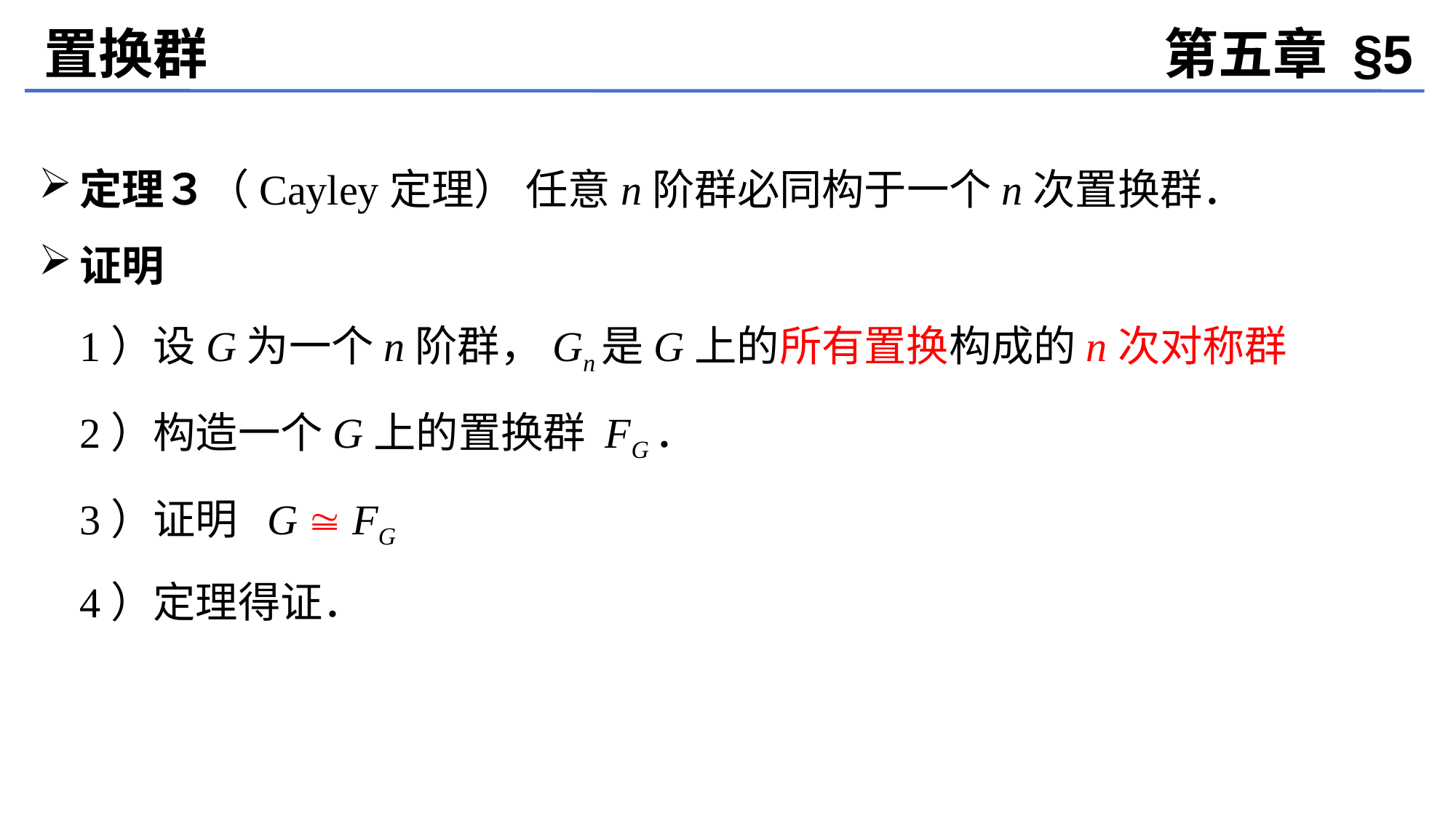

置换群
第五章 §5
定理３（Cayley定理） 任意n阶群必同构于一个n次置换群．
证明
	1）设G为一个n阶群，Gn是G上的所有置换构成的n次对称群
	2）构造一个G上的置换群 FG．
	3）证明  G ≅ FG
	4）定理得证．